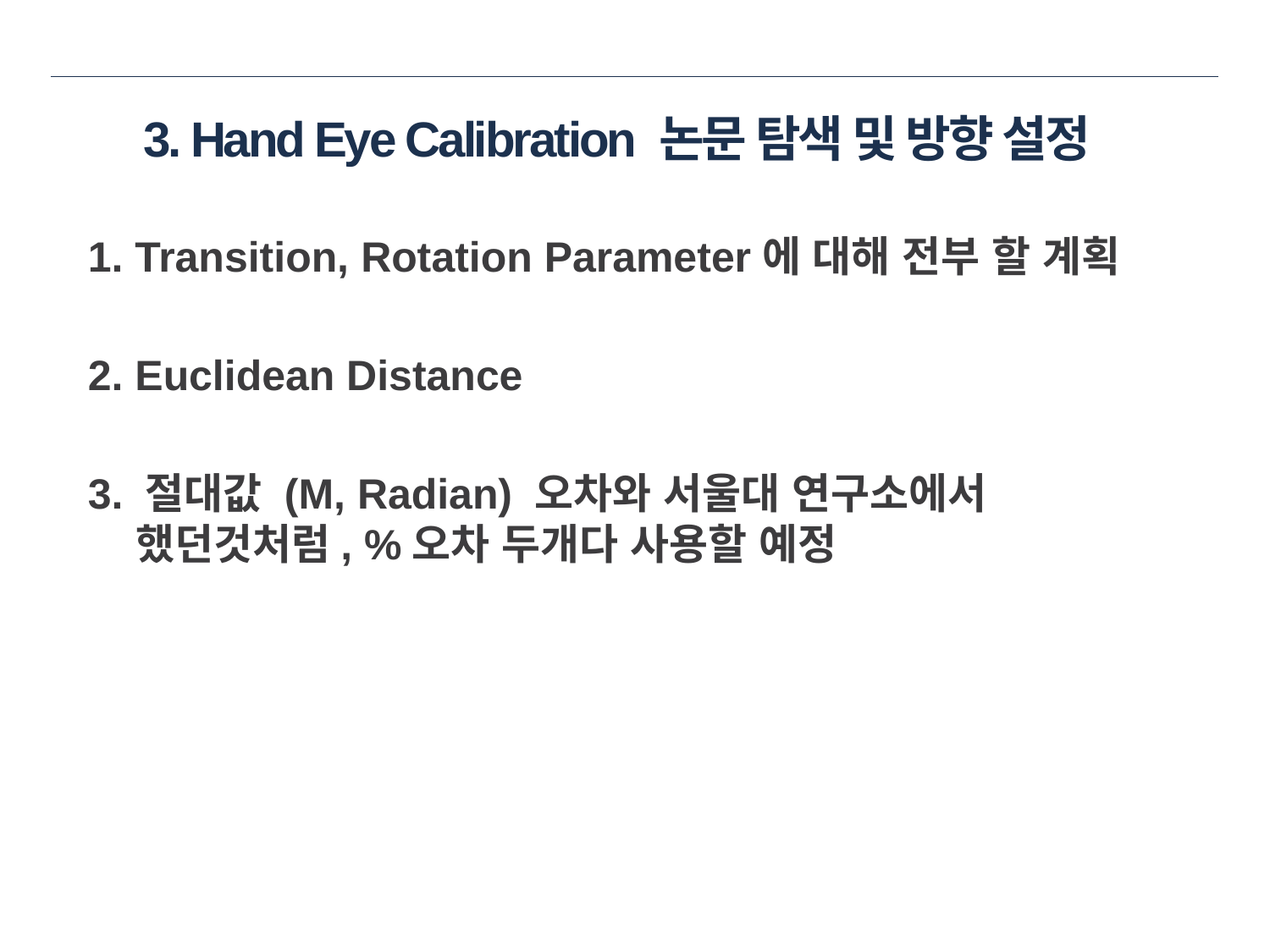

# 3. Hand Eye Calibration 논문 탐색 및 방향 설정

1. Transition, Rotation Parameter에 대해 전부 할 계획

2. Euclidean Distance

3. 절대값 (M, Radian) 오차와 서울대 연구소에서 했던것처럼, %오차 두개다 사용할 예정